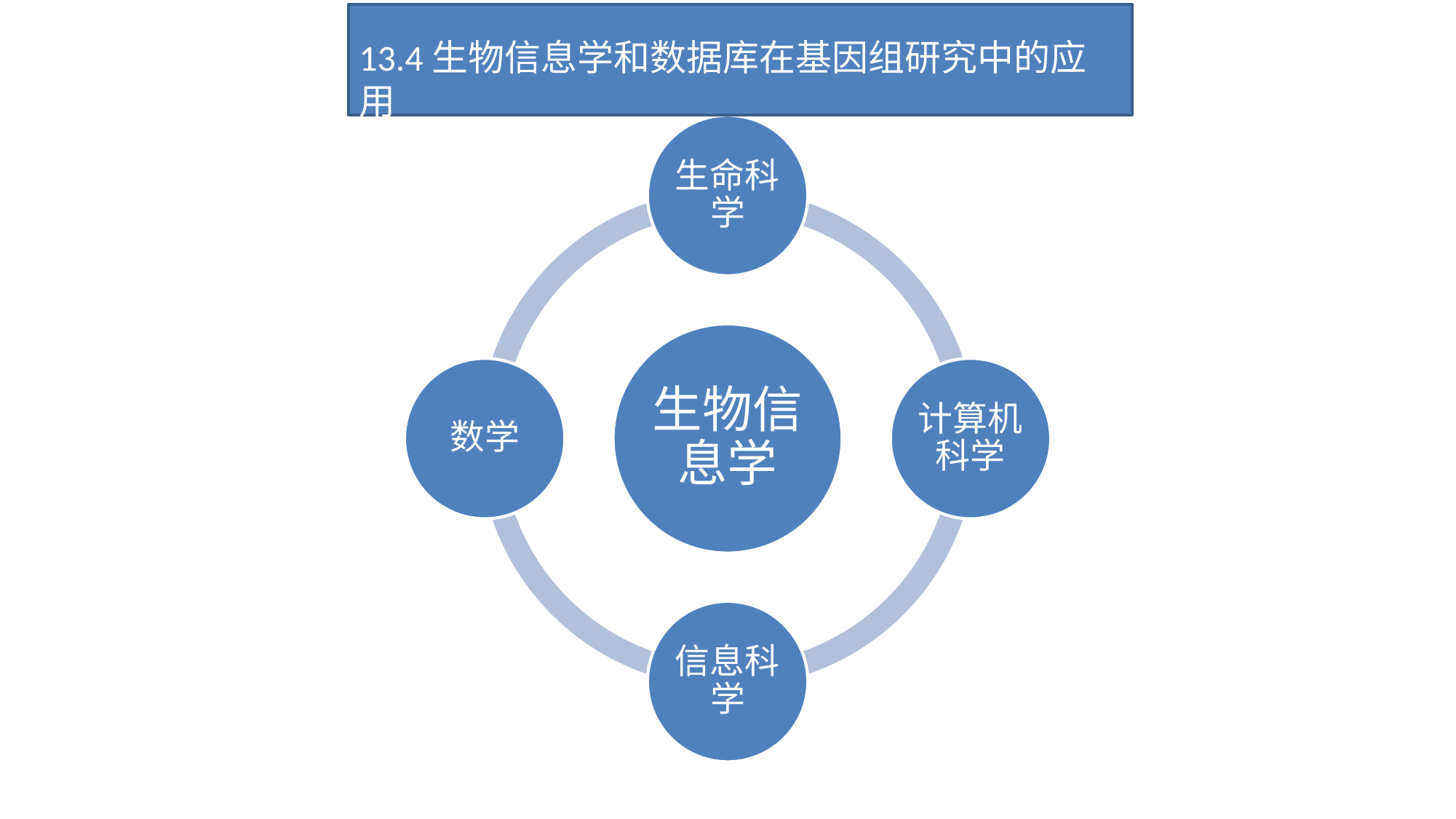

13.4生物信息学和数据库在基因组研究中的应用
生物信息学
生命科学
计算机科学
信息科学
数学